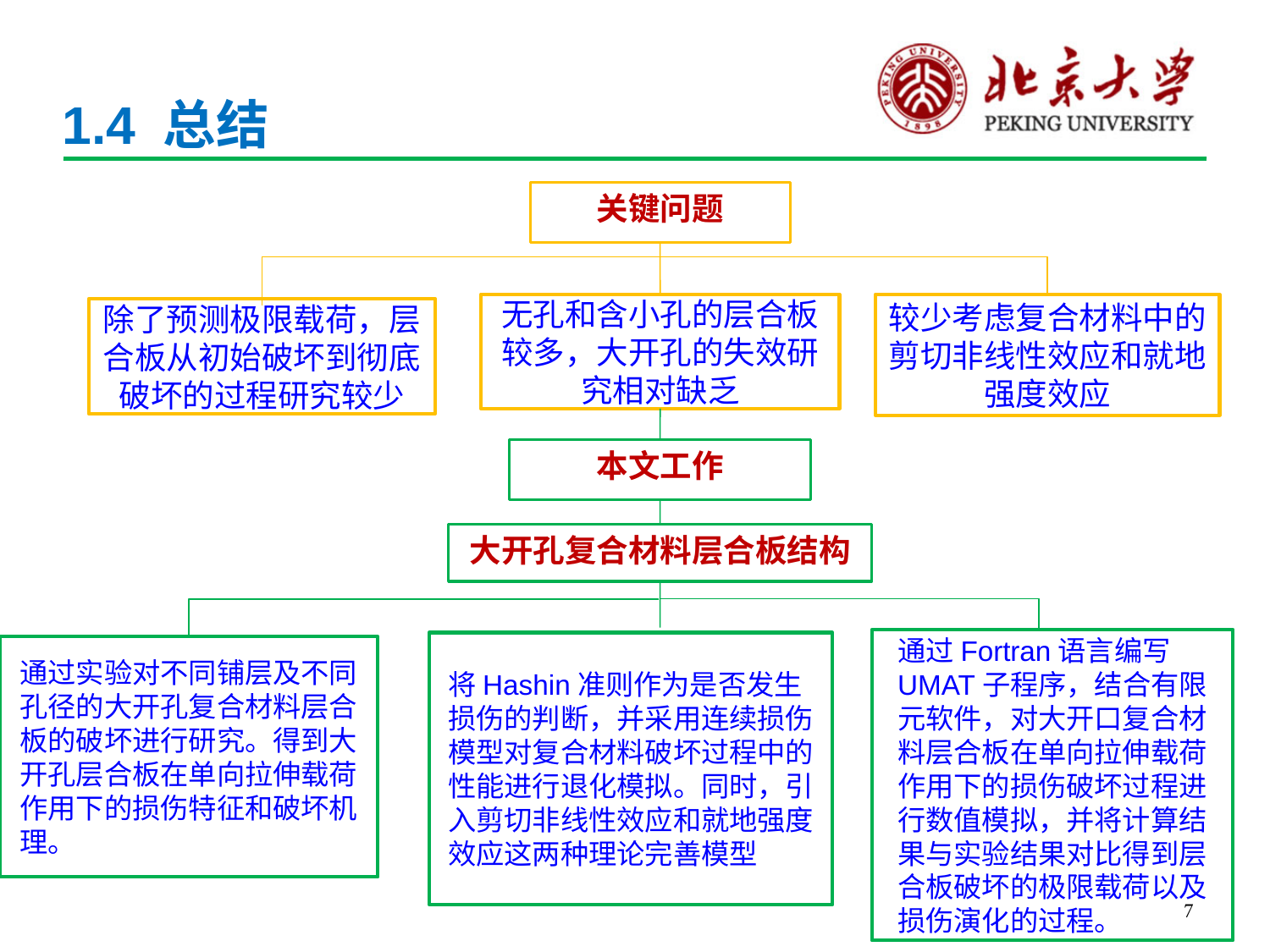

# 1.4 总结
关键问题
无孔和含小孔的层合板较多，大开孔的失效研究相对缺乏
较少考虑复合材料中的剪切非线性效应和就地强度效应
除了预测极限载荷，层合板从初始破坏到彻底破坏的过程研究较少
本文工作
大开孔复合材料层合板结构
通过Fortran语言编写UMAT子程序，结合有限元软件，对大开口复合材料层合板在单向拉伸载荷作用下的损伤破坏过程进行数值模拟，并将计算结果与实验结果对比得到层合板破坏的极限载荷以及损伤演化的过程。
将Hashin准则作为是否发生损伤的判断，并采用连续损伤模型对复合材料破坏过程中的性能进行退化模拟。同时，引入剪切非线性效应和就地强度效应这两种理论完善模型
通过实验对不同铺层及不同孔径的大开孔复合材料层合板的破坏进行研究。得到大开孔层合板在单向拉伸载荷作用下的损伤特征和破坏机理。
7